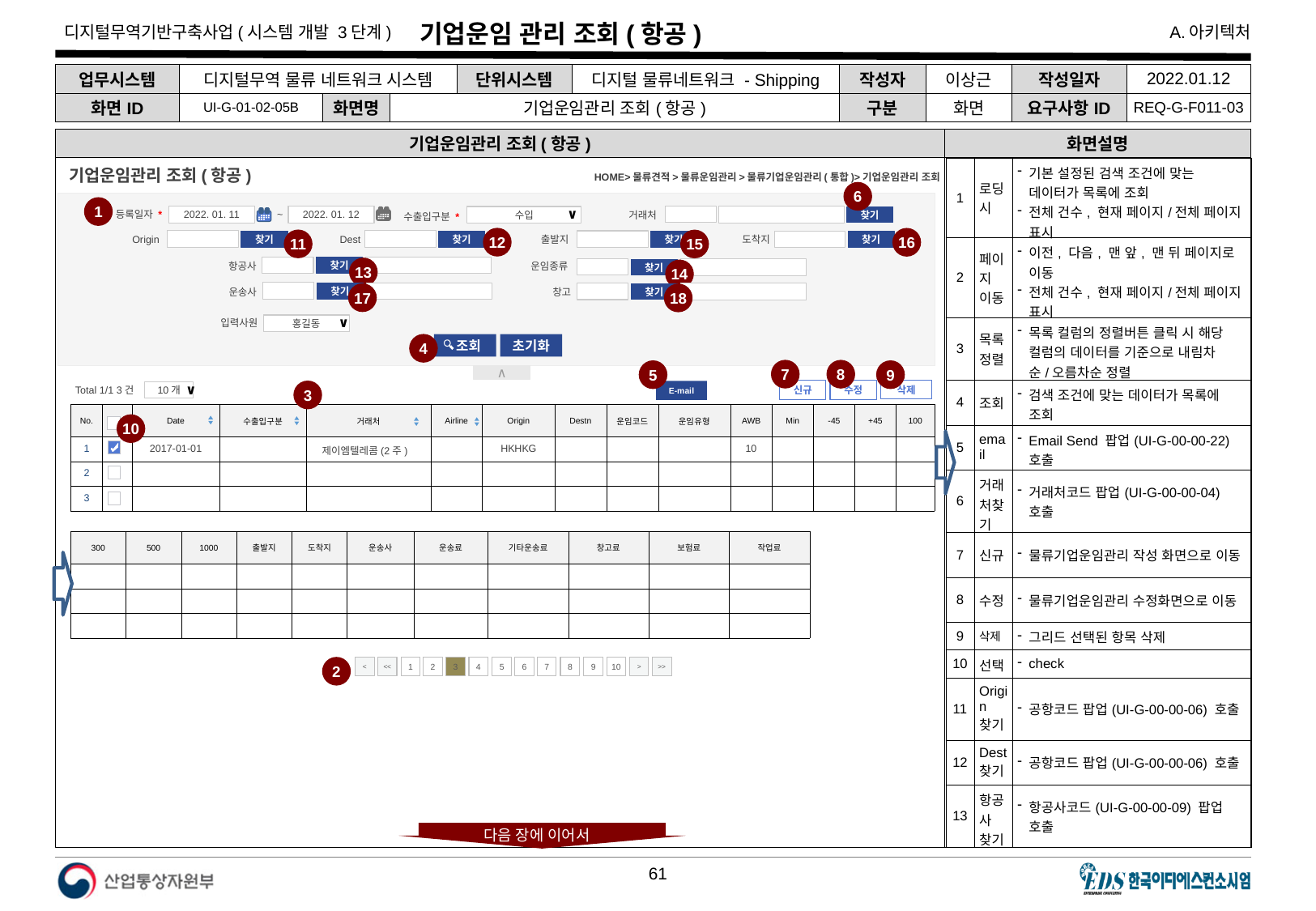

# 기업운임 관리 조회(항공)
| 업무시스템 | 디지털무역 물류 네트워크 시스템 |  |  | 단위시스템 | 디지털 물류네트워크 - Shipping | 작성자 | 이상근 | 작성일자 | 2022.01.12 |
| --- | --- | --- | --- | --- | --- | --- | --- | --- | --- |
| 화면ID | UI-G-01-02-05B | 화면명 | 기업운임관리 조회(항공) |  |  | 구분 | 화면 | 요구사항ID | REQ-G-F011-03 |
기업운임관리 조회(항공)

화면설명

| 1 | 로딩 시 | 기본 설정된 검색 조건에 맞는 데이터가 목록에 조회 전체 건수, 현재 페이지/전체 페이지 표시 |
| --- | --- | --- |
| 2 | 페이지 이동 | 이전, 다음, 맨 앞, 맨 뒤 페이지로 이동 전체 건수, 현재 페이지/전체 페이지 표시 |
| 3 | 목록정렬 | 목록 컬럼의 정렬버튼 클릭 시 해당 컬럼의 데이터를 기준으로 내림차순/오름차순 정렬 |
| 4 | 조회 | 검색 조건에 맞는 데이터가 목록에 조회 |
| 5 | email | Email Send 팝업(UI-G-00-00-22) 호출 |
| 6 | 거래처찾기 | 거래처코드 팝업(UI-G-00-00-04) 호출 |
| 7 | 신규 | 물류기업운임관리 작성 화면으로 이동 |
| 8 | 수정 | 물류기업운임관리 수정화면으로 이동 |
| 9 | 삭제 | 그리드 선택된 항목 삭제 |
| 10 | 선택 | check |
| 11 | Origin 찾기 | 공항코드 팝업(UI-G-00-00-06) 호출 |
| 12 | Dest찾기 | 공항코드 팝업(UI-G-00-00-06) 호출 |
| 13 | 항공사 찾기 | 항공사코드(UI-G-00-00-09) 팝업 호출 |
HOME>물류견적>물류운임관리>물류기업운임관리(통합)>기업운임관리 조회
기업운임관리 조회(항공)
6

1
등록일자 *
수출입구분 *
거래처

2022. 01. 11
~
2022. 01. 12

찾기
수입
∨
12
16
Dest
도착지
Origin
출발지
11
15

찾기

찾기

찾기

찾기
운임종류
항공사

찾기
13

찾기
14
운송사
창고

찾기

찾기
17
18
입력사원
홍길동
∨
4
 조회

초기화
7
8
5
9
∧
Total 1/1 3건
10개
∨
삭제
수정
신규
3
E-mail
| No. |  | Date | 수출입구분 | 거래처 | Airline | Origin | Destn | 운임코드 | 운임유형 | AWB | Min | -45 | +45 | 100 |
| --- | --- | --- | --- | --- | --- | --- | --- | --- | --- | --- | --- | --- | --- | --- |
| 1 |  | 2017-01-01 |  | 제이엠텔레콤(2주) |  | HKHKG |  |  |  | 10 |  |  |  |  |
| 2 |  |  |  |  |  |  |  |  |  |  |  |  |  |  |
| 3 |  |  |  |  |  |  |  |  |  |  |  |  |  |  |
10

| 300 | 500 | 1000 | 출발지 | 도착지 | 운송사 | 운송료 | 기타운송료 | 창고료 | 보험료 | 작업료 |
| --- | --- | --- | --- | --- | --- | --- | --- | --- | --- | --- |
|  |  |  |  |  |  |  |  |  |  |  |
|  |  |  |  |  |  |  |  |  |  |  |
|  |  |  |  |  |  |  |  |  |  |  |

2
<
<<
1
2
3
4
5
6
7
8
9
10
>
>>
다음 장에 이어서

다음 장에 이어서